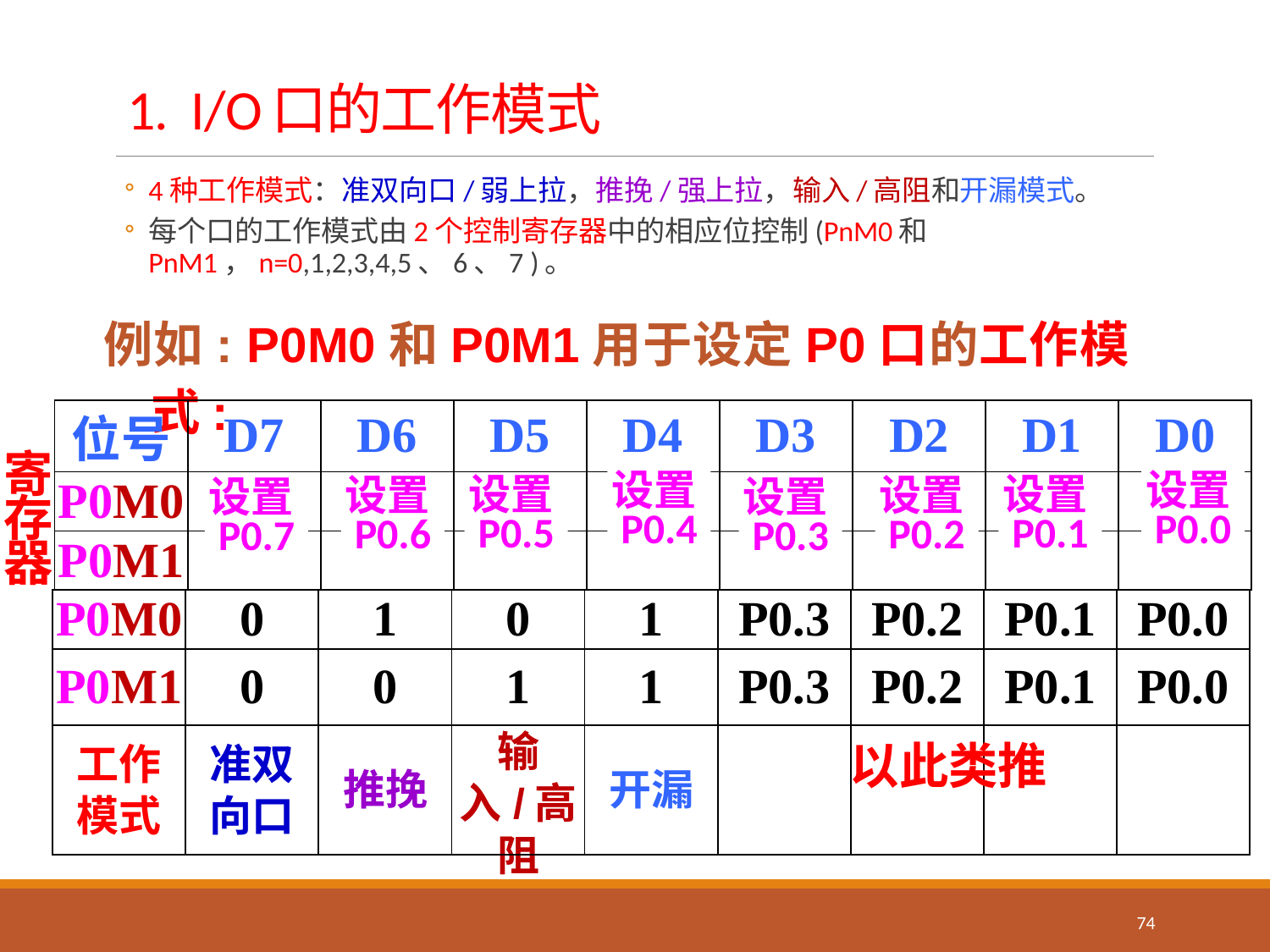

# 1.  I/O口的工作模式
4种工作模式：准双向口/弱上拉，推挽/强上拉，输入/高阻和开漏模式。
每个口的工作模式由2个控制寄存器中的相应位控制(PnM0和PnM1，n=0,1,2,3,4,5、6、7 )。

例如: P0M0和P0M1用于设定P0口的工作模式:
| 位号 | D7 | D6 | D5 | D4 | D3 | D2 | D1 | D0 |
| --- | --- | --- | --- | --- | --- | --- | --- | --- |
| P0M0 |  |  |  |  |  |  |  |  |
| P0M1 |  |  |  |  |  |  |  |  |
寄存器
设置P0.4
设置P0.0
设置P0.5
设置P0.1
设置P0.6
设置P0.2
设置P0.7
设置P0.3
| P0M0 | 0 | 1 | 0 | 1 | P0.3 | P0.2 | P0.1 | P0.0 |
| --- | --- | --- | --- | --- | --- | --- | --- | --- |
| P0M1 | 0 | 0 | 1 | 1 | P0.3 | P0.2 | P0.1 | P0.0 |
| 工作 模式 | 准双 向口 | 推挽 | 输入/高阻 | 开漏 |  |  |  |  |
以此类推
74